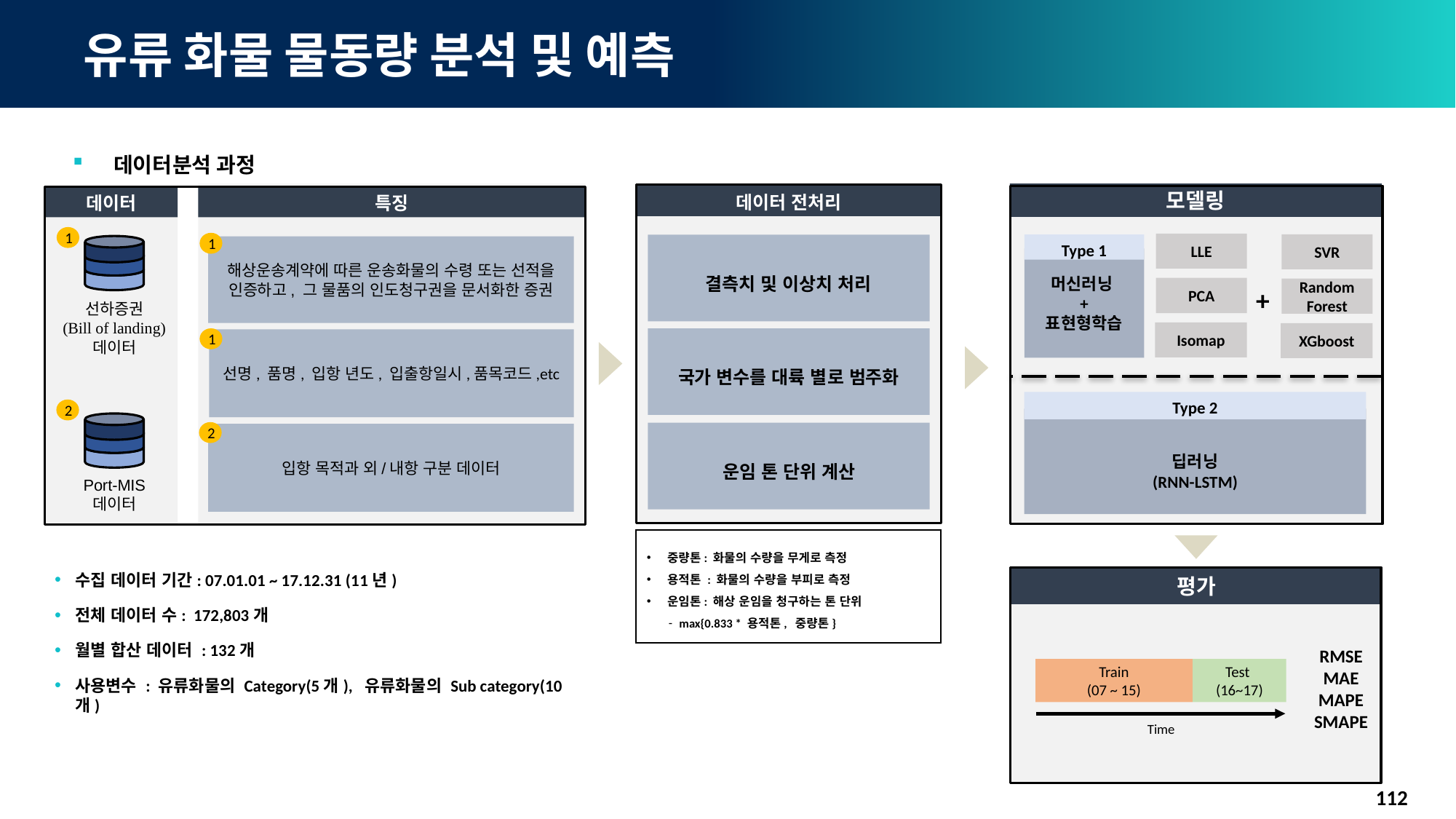

# 유류 화물 물동량 분석 및 예측
데이터분석 과정

데이터
특징

1
해상운송계약에 따른 운송화물의 수령 또는 선적을 인증하고, 그 물품의 인도청구권을 문서화한 증권
1
선명, 품명, 입항 년도, 입출항일시,품목코드,etc
112
2
입항 목적과 외/내항 구분 데이터
112
모델링

데이터 전처리

1
LLE
SVR
Type 1
결측치 및 이상치 처리

머신러닝
+
표현형학습
+
PCA
Random Forest
선하증권
(Bill of landing)
데이터
Isomap
XGboost
국가 변수를 대륙 별로 범주화

Type 2
2

딥러닝
(RNN-LSTM)

운임 톤 단위 계산
Port-MIS
데이터
중량톤: 화물의 수량을 무게로 측정
용적톤 : 화물의 수량을 부피로 측정
운임톤: 해상 운임을 청구하는 톤 단위
max{0.833 * 용적톤,  중량톤}

수집 데이터 기간: 07.01.01 ~ 17.12.31 (11년)
전체 데이터 수:  172,803개
월별 합산 데이터 : 132개
사용변수 : 유류화물의 Category(5개),  유류화물의 Sub category(10개)
평가

RMSE
MAE
MAPE
SMAPE
Train
(07 ~ 15)
Test
(16~17)
Time

112